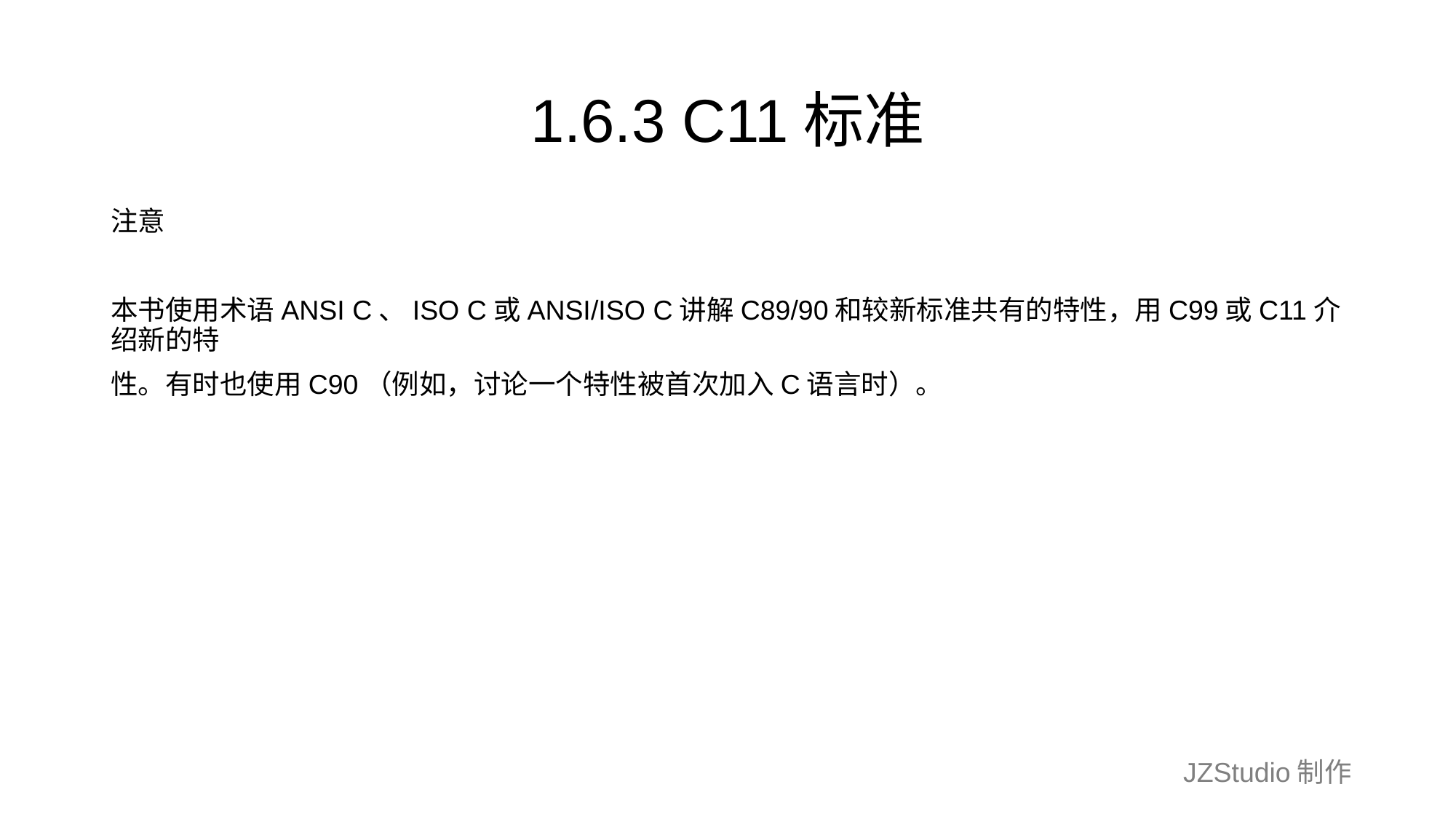

# 1.6.3 C11标准
注意

本书使用术语ANSI C、ISO C或ANSI/ISO C讲解C89/90和较新标准共有的特性，用C99或C11介绍新的特
性。有时也使用C90（例如，讨论一个特性被首次加入C语言时）。